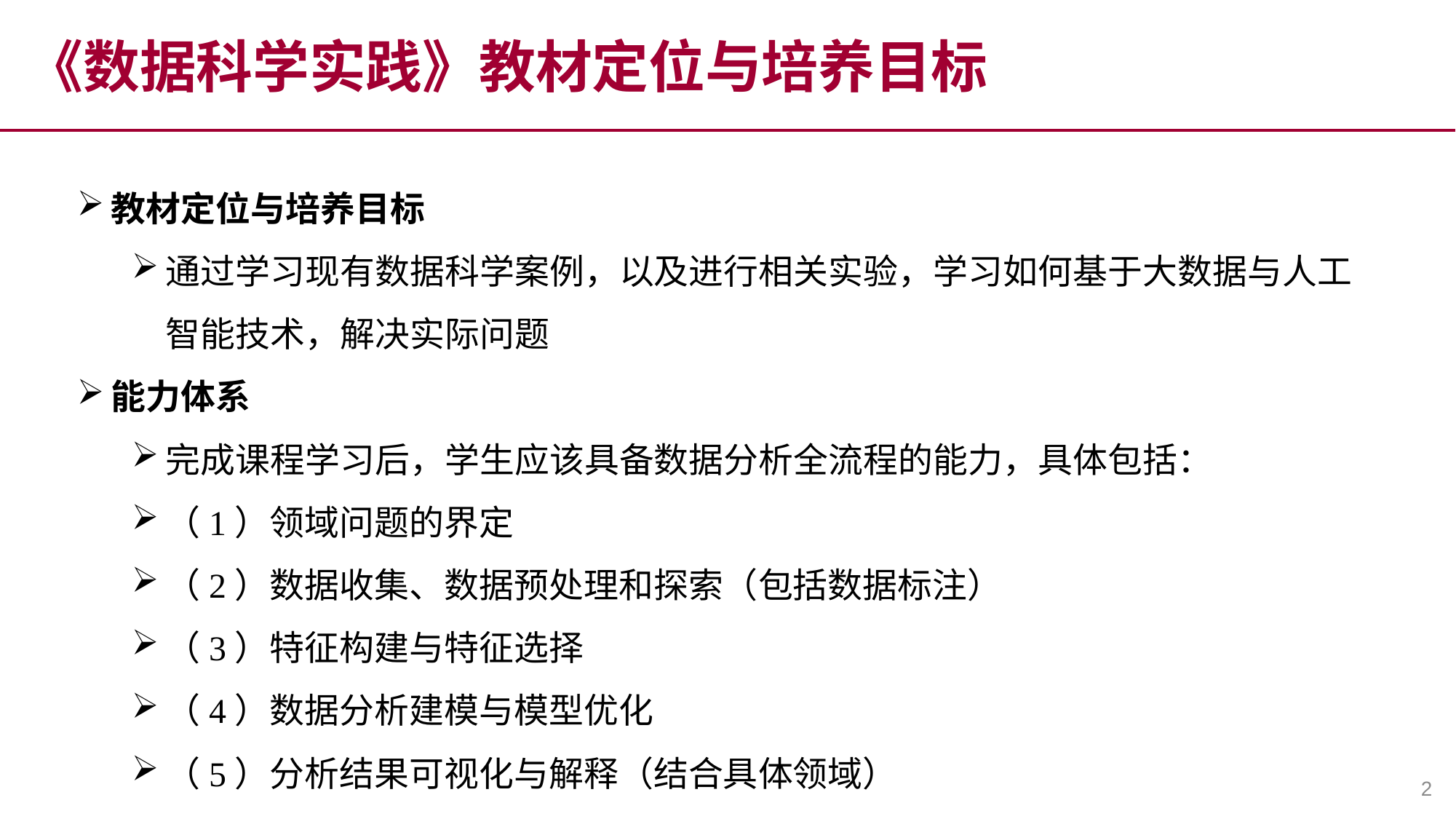

《数据科学实践》教材定位与培养目标
教材定位与培养目标
通过学习现有数据科学案例，以及进行相关实验，学习如何基于大数据与人工智能技术，解决实际问题
能力体系
完成课程学习后，学生应该具备数据分析全流程的能力，具体包括：
（1）领域问题的界定
（2）数据收集、数据预处理和探索（包括数据标注）
（3）特征构建与特征选择
（4）数据分析建模与模型优化
（5）分析结果可视化与解释（结合具体领域）
2